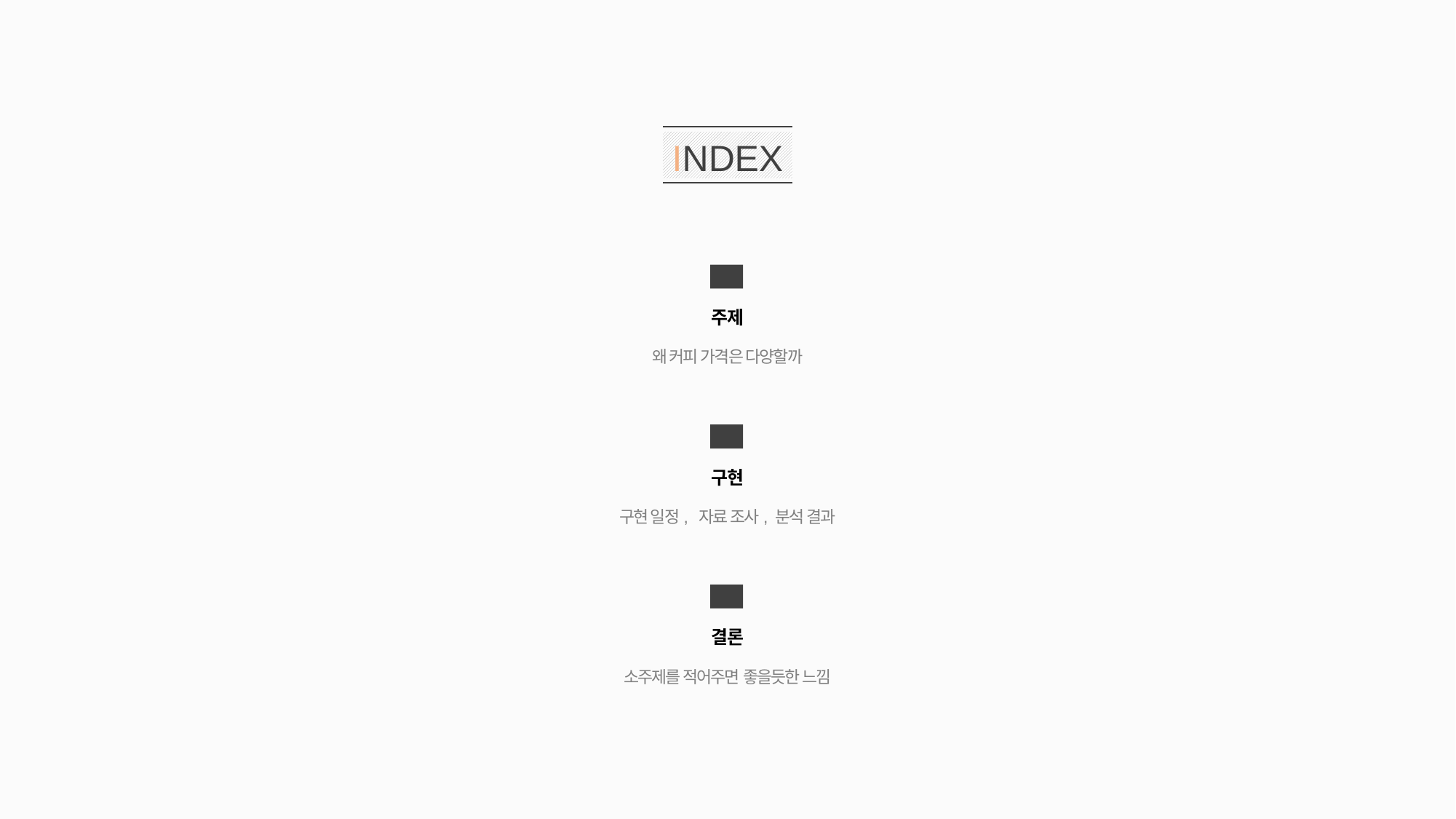

INDEX
01

주제
왜 커피 가격은 다양할까
02

구현
구현 일정,  자료 조사, 분석 결과
03

결론
소주제를 적어주면 좋을듯한 느낌